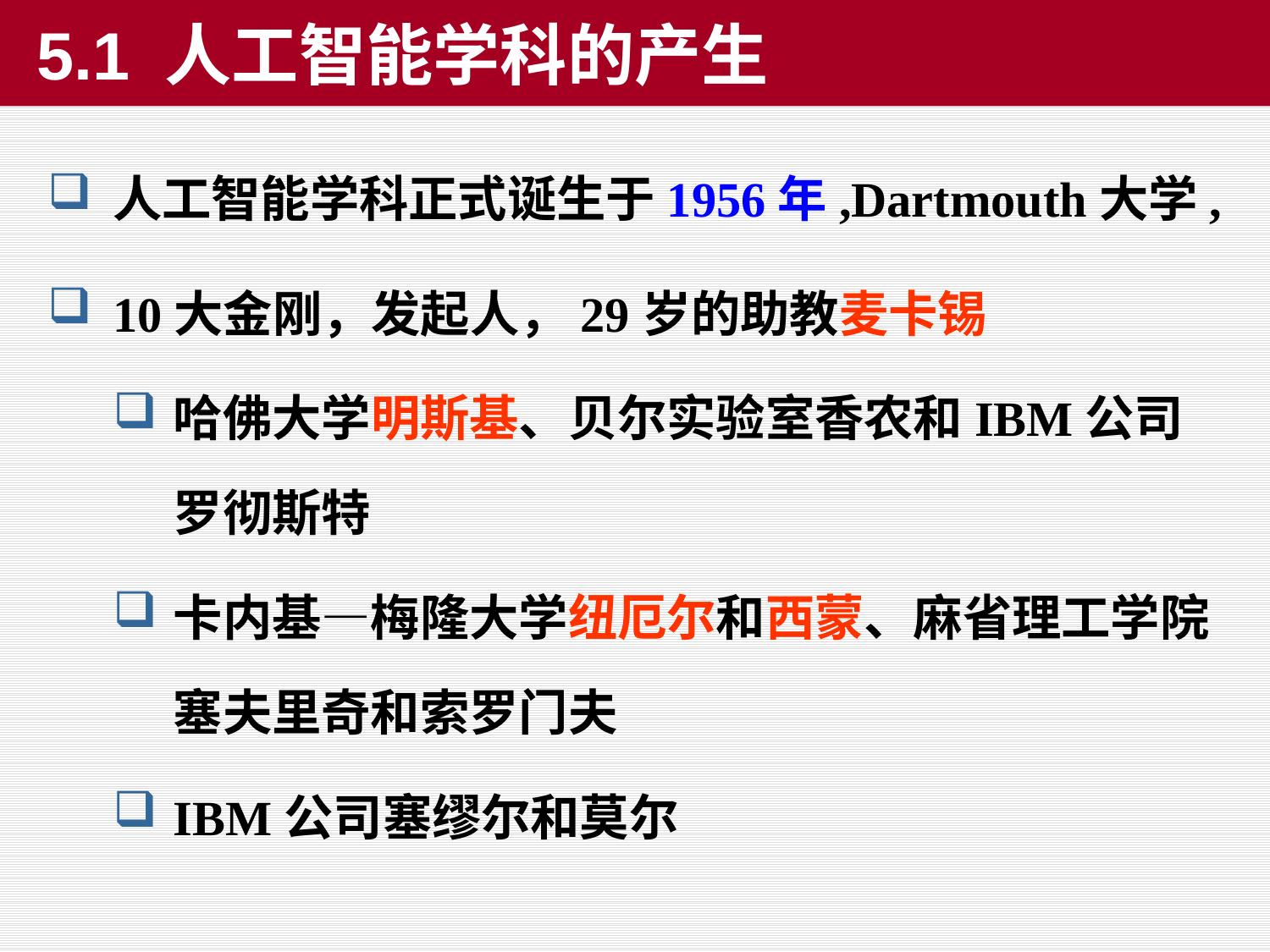

5.1 人工智能学科的产生
人工智能学科正式诞生于1956年,Dartmouth大学,
10大金刚，发起人，29岁的助教麦卡锡
哈佛大学明斯基、贝尔实验室香农和IBM公司罗彻斯特
卡内基—梅隆大学纽厄尔和西蒙、麻省理工学院塞夫里奇和索罗门夫
IBM公司塞缪尔和莫尔